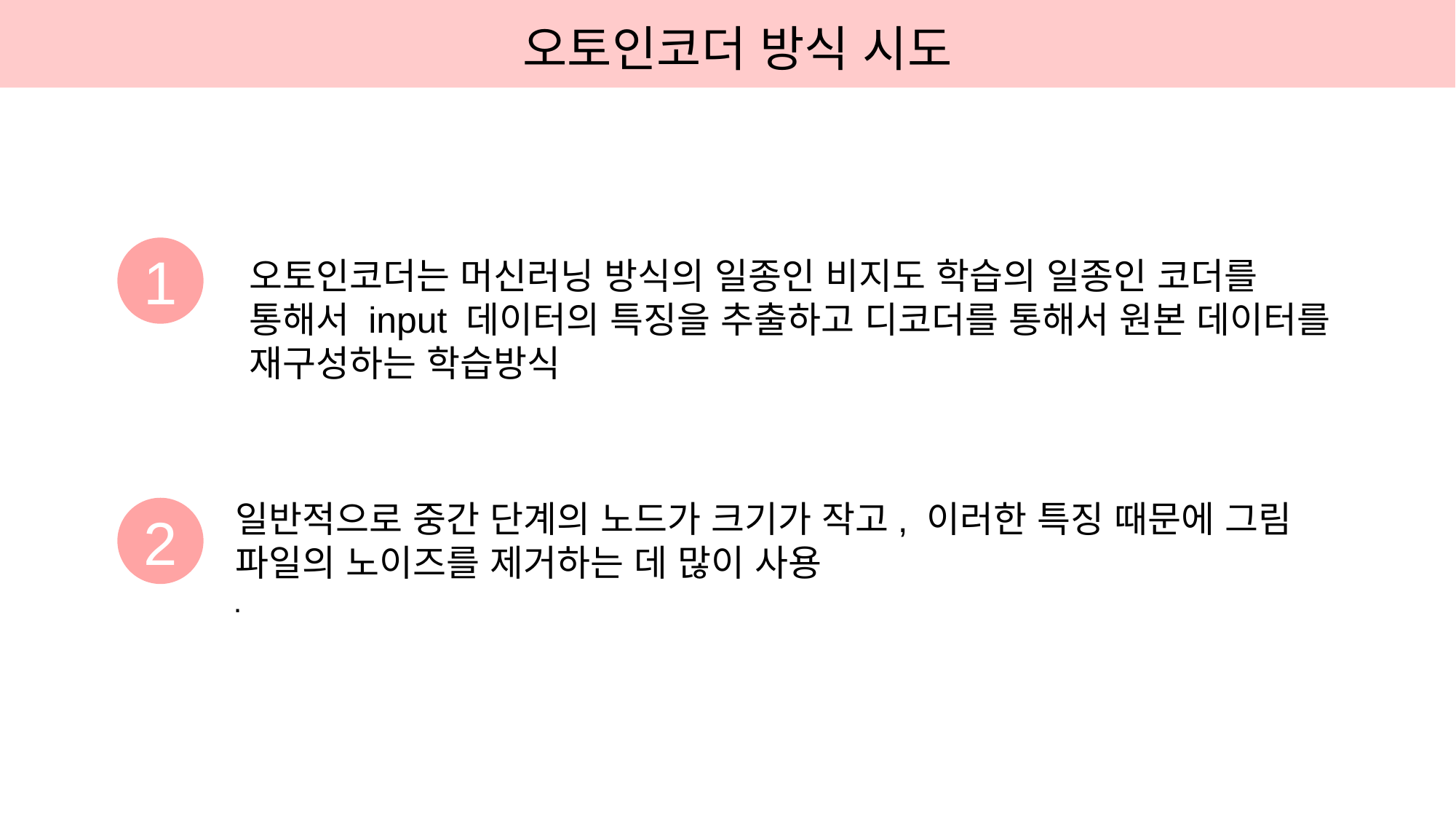

오토인코더 방식 시도
1
오토인코더는 머신러닝 방식의 일종인 비지도 학습의 일종인 코더를 통해서 input 데이터의 특징을 추출하고 디코더를 통해서 원본 데이터를 재구성하는 학습방식

일반적으로 중간 단계의 노드가 크기가 작고, 이러한 특징 때문에 그림 파일의 노이즈를 제거하는 데 많이 사용
2
.